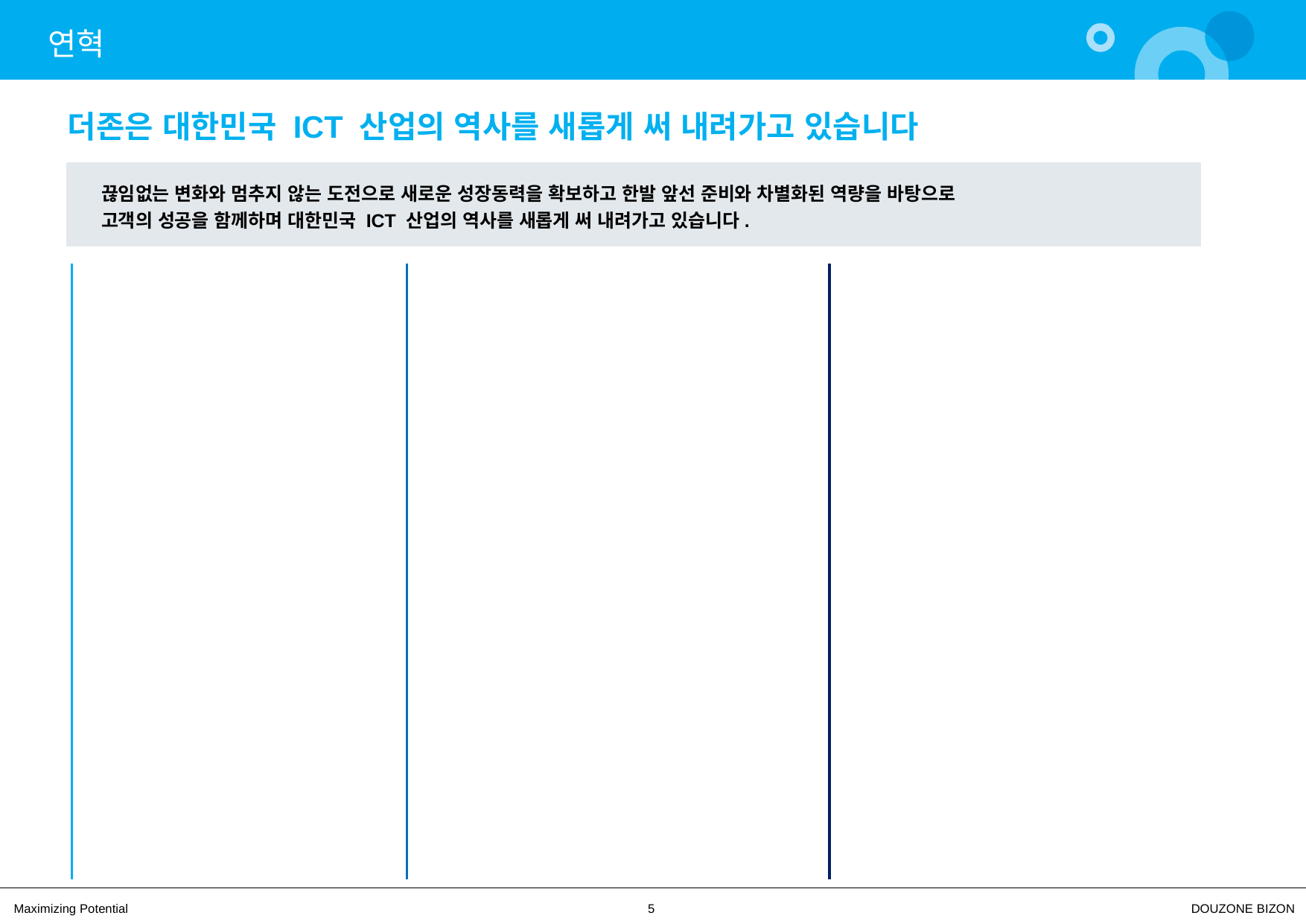

# 연혁
더존은 대한민국 ICT 산업의 역사를 새롭게 써 내려가고 있습니다

끊임없는 변화와 멈추지 않는 도전으로 새로운 성장동력을 확보하고 한발 앞선 준비와 차별화된 역량을 바탕으로
고객의 성공을 함께하며 대한민국 ICT 산업의 역사를 새롭게 써 내려가고 있습니다.

2003
06 ERP전문기업 ㈜더존다스 설립

2004
07 교육전문기업 ㈜더존E&H 설립

2005
07 한국산업기술진흥협회 주관 IR52 장영실상 수상

2006
02 더존ISS 설립, 보안솔루션 개발 및 서비스 사업 진출

2007
02 더존 필리핀 ODC 설립
12 산업통상자원부 주관 ‘한국서비스품질우수기업 인증’ 획득

2008
03 더존 CHINA 중국법인 '동관'지사 확장(북경, 청도)
09 더존ICT그룹, 세무사 회원 합작법인 iTAXnet 공식 출범

2009
10 더존 iCUBE 활용 ‘ERP 정보관리사 시험’ 국가공인 취득(한국생산성본부)

2010
09 더존비즈온, 키컴 인수
10 2010 대한민국 지속가능경영대상 고용노동부장관상 수상

2011
01 더존ICT그룹 강촌캠퍼스 신축 이전
07 강촌캠퍼스 소재 ‘D-클라우드센터 ‘ 개관 및 클라우드 서비스 개시
11 지식경제부  ‘공인전자문서센터’  지정

2012
11 더존ICT그룹 강촌캠퍼스 R&D센터 신축
11 SW산업발전 유공 은탑 산업훈장 수훈  / 2012년도 국가품질상 지식경제부장관 표창

2013
12 한국인터넷진흥원 주관 ‘정보보호관리체계(ISMS) 인증’ 획득

2014
06 중소기업청 선정,'월드클래스 300' 기업 등재
12 더존비즈온,  자회사 더존SNS(더존ISS, 더존모바일) 및 계열사 더존뉴턴스 합병

2015
01 제49회 납세자의 날 모범납세자 기획재정부장관 표창
11 더존 Smart A 활용 ‘AT자격시험‘ 국가공인 취득(한국공인회계사회)

2016
03 파이낸스아시아 'Asia's Best Companies' 선정 한국 기업 中 최고 경영기업 7위
11 2016년도 국가품질상 산업통상자원부장관 표창
12 평창동계올림픽 ERP 부문 공식 서포터 선정

2017
06 더존ICT그룹 부산/영남사업본부 출범
10 국가생산성대상 서비스업 부문 종합대상 대통령표창

2018
02 더존비즈온, 코스피·코스닥시장 신 통합지수  'KRX300' 구성 종목 선정

2019
05 금융위원회 ‘혁신금융서비스 사업자’ 지정, 금융규제 샌드박스 적용
05 과기정통부 ‘빅데이터 플랫폼‘ 사업자 선정
08 한국인터넷진흥원(KISA) 주관 ‘클라우드 서비스 보안인증 (CSAP)’ 획득

2020
02 중소·중견기업 빅데이터 유통 플랫폼 개소
09 정부 ‘비대면 바우처 서비스 공급기업’ 선정
11 ‘WEHAGO V’ 공공부문 수의계약 공급 클라우드 서비스로 선정

2021
01 과기정통부 ‘가명정보 결합전문기관‘ 지정
03 글로벌 사모펀드 베인캐피탈 2대 주주로 영입
10 금융위 ‘기업정보조회업’ 본허가 획득

2022
04 중소벤처기업진흥공단 ‘팩토링 플랫폼’ 구축/운영 사업자 참여
05 과학기술정보통신부 ‘마이데이터 종합기반 조성 사업자’ 선정
06 필리핀 ‘조세업무 플랫폼(EIS)’ 구축(KOICA 필리핀 조세분야 전자정부 구축사업’)
07 신한은행과 중소기업 특화 금융플랫폼 사업 위한 합작법인, 더존테크핀  설립
10 ASOCIO Digital Summit 2022 - Digital Government 부문상
11 ICT Innovation Awards 과학기술정보통신부장관표창
11 국가생산성대상 4차산업혁명 선도기업 대통령 표창

2023
03 공정위, 더존비즈온-신한은행-서울보증보험 기업신용조회 합작회사 설립 승인
03 국무총리, 강원도 규제개선 우수사례 '정밀의료 빅데이터 플랫폼' 현장 확인
10 정보통신(ICT) 전문 미디어 전자신문 인수
10 아마존웹서비스(AWS)와 글로벌 SaaS 사업 진출 업무협약
10 금융위 '기업신용등급제공업 라이선스' 예비허가
11 AWS re:Invent 2023 글로벌 고성장가능기업 선정
11 ERP 10, KMETA 글로벌 디지털 초월제품 대상(과기정통부장관상)
11 대한민국 정부 박람회 디지털플랫폼정부위원장표창
12 스타트업 육성 유공 초기투자기관협회장상
12 청년고용 활성화 유공 고용노동부장관상